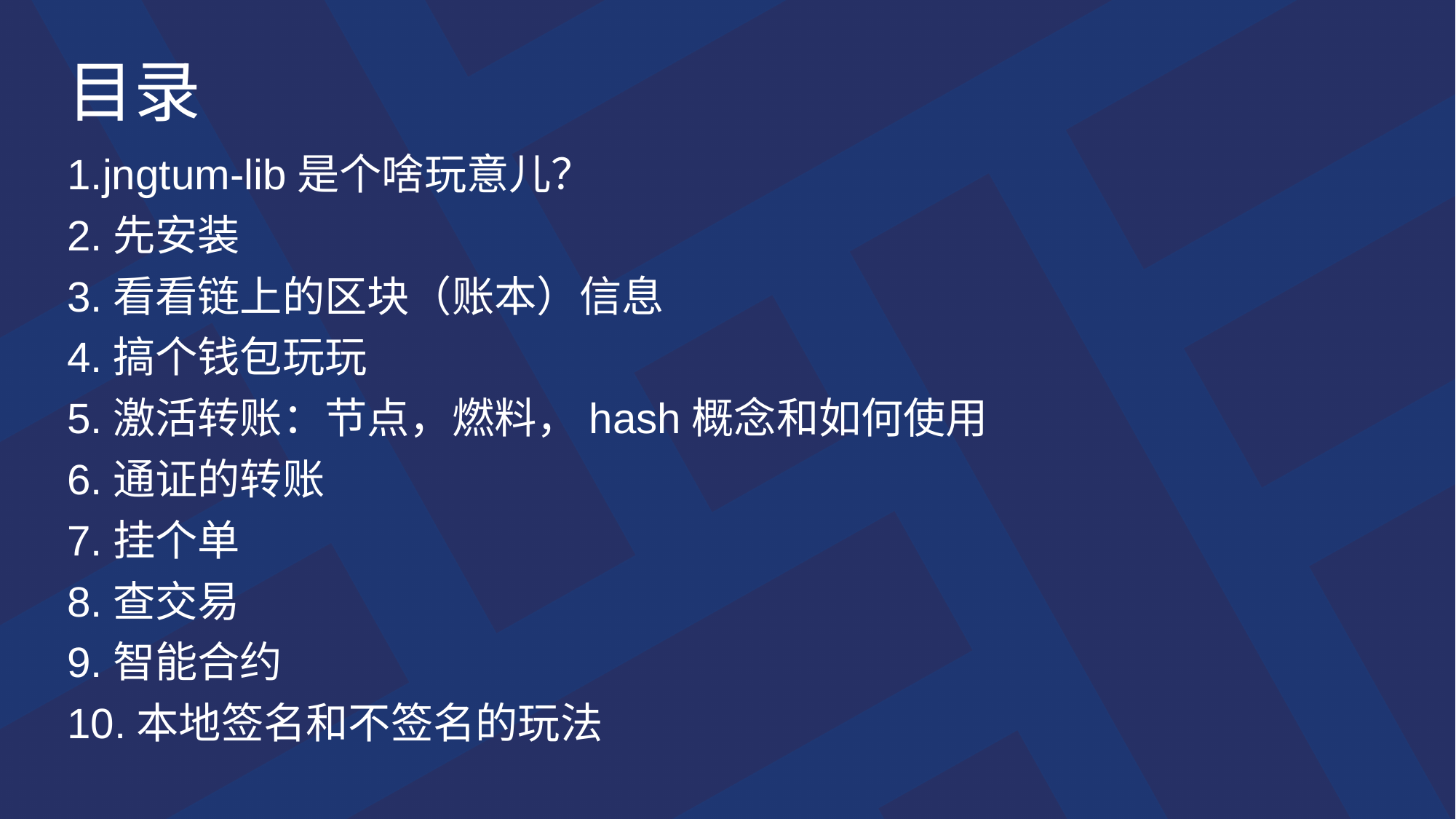

# 目录
1.jngtum-lib是个啥玩意儿？
2.先安装
3.看看链上的区块（账本）信息
4.搞个钱包玩玩
5.激活转账：节点，燃料，hash概念和如何使用
6.通证的转账
7.挂个单
8.查交易
9.智能合约
10.本地签名和不签名的玩法